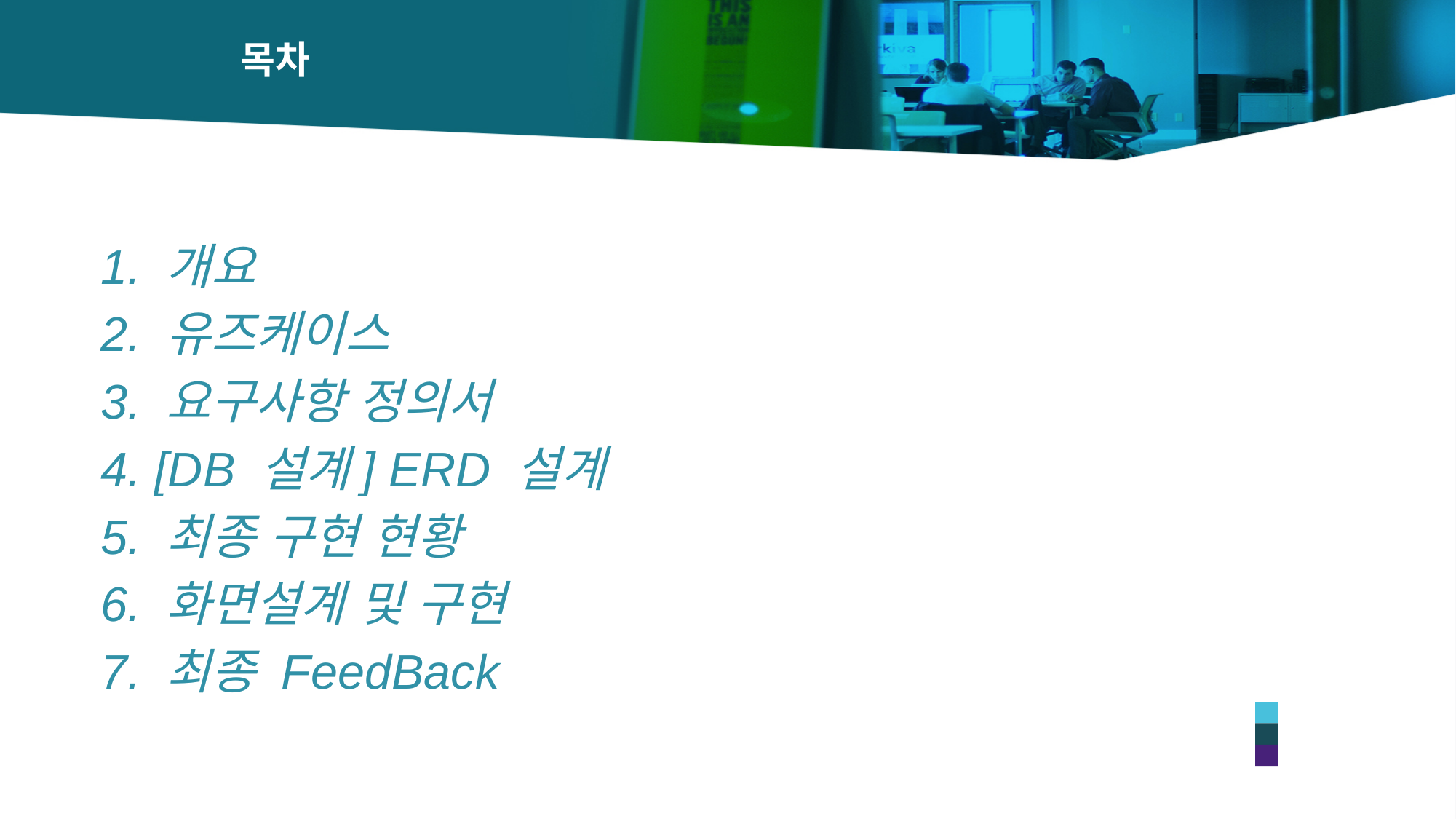

# 목차

 개요
 유즈케이스
 요구사항 정의서
 [DB 설계] ERD 설계
 최종 구현 현황
 화면설계 및 구현
 최종 FeedBack